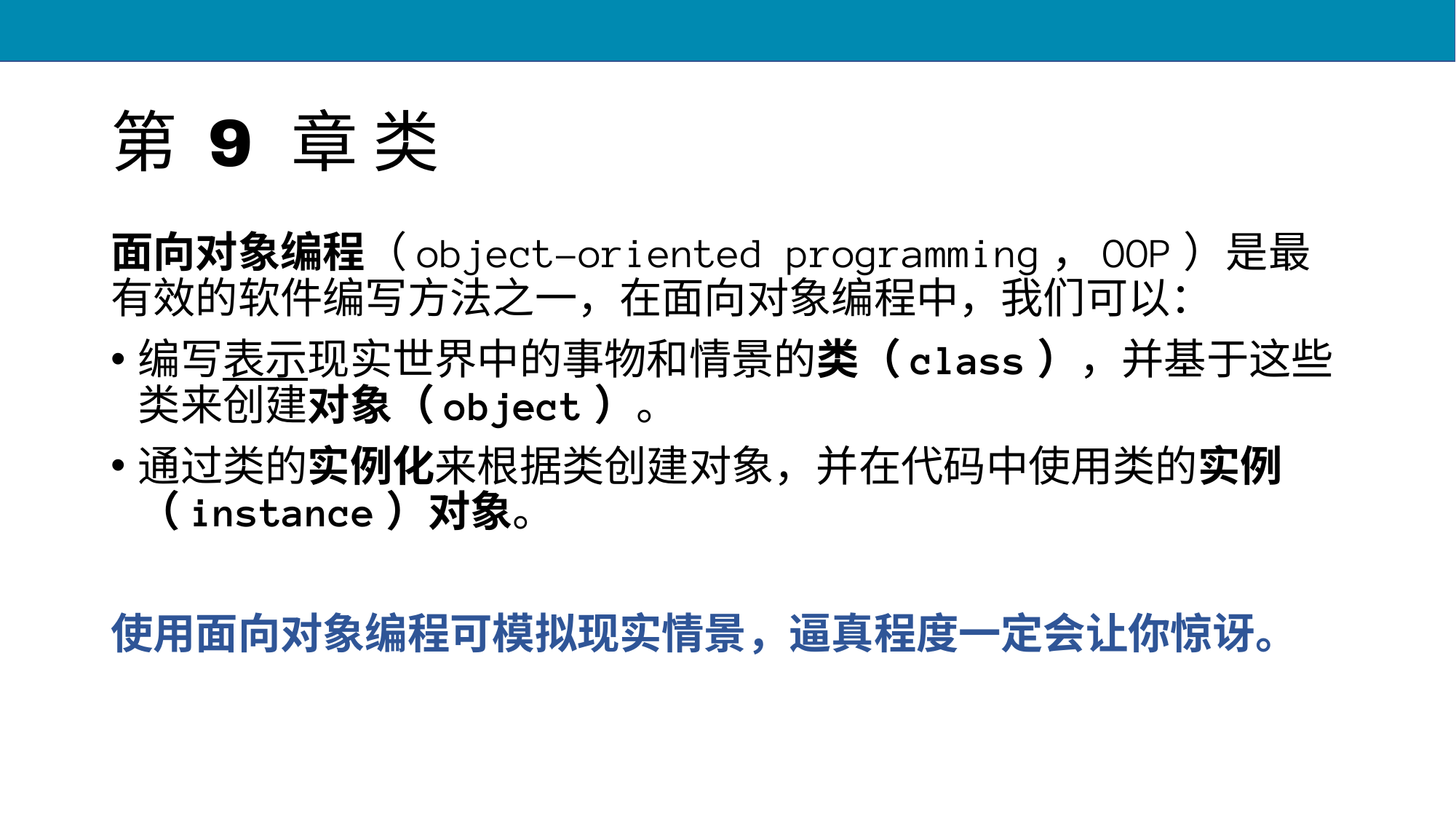

# 第 9 章 类
面向对象编程（object-oriented programming，OOP）是最有效的软件编写方法之一，在面向对象编程中，我们可以：
编写表示现实世界中的事物和情景的类（class），并基于这些类来创建对象（object）。
通过类的实例化来根据类创建对象，并在代码中使用类的实例（instance）对象。

使用面向对象编程可模拟现实情景，逼真程度一定会让你惊讶。